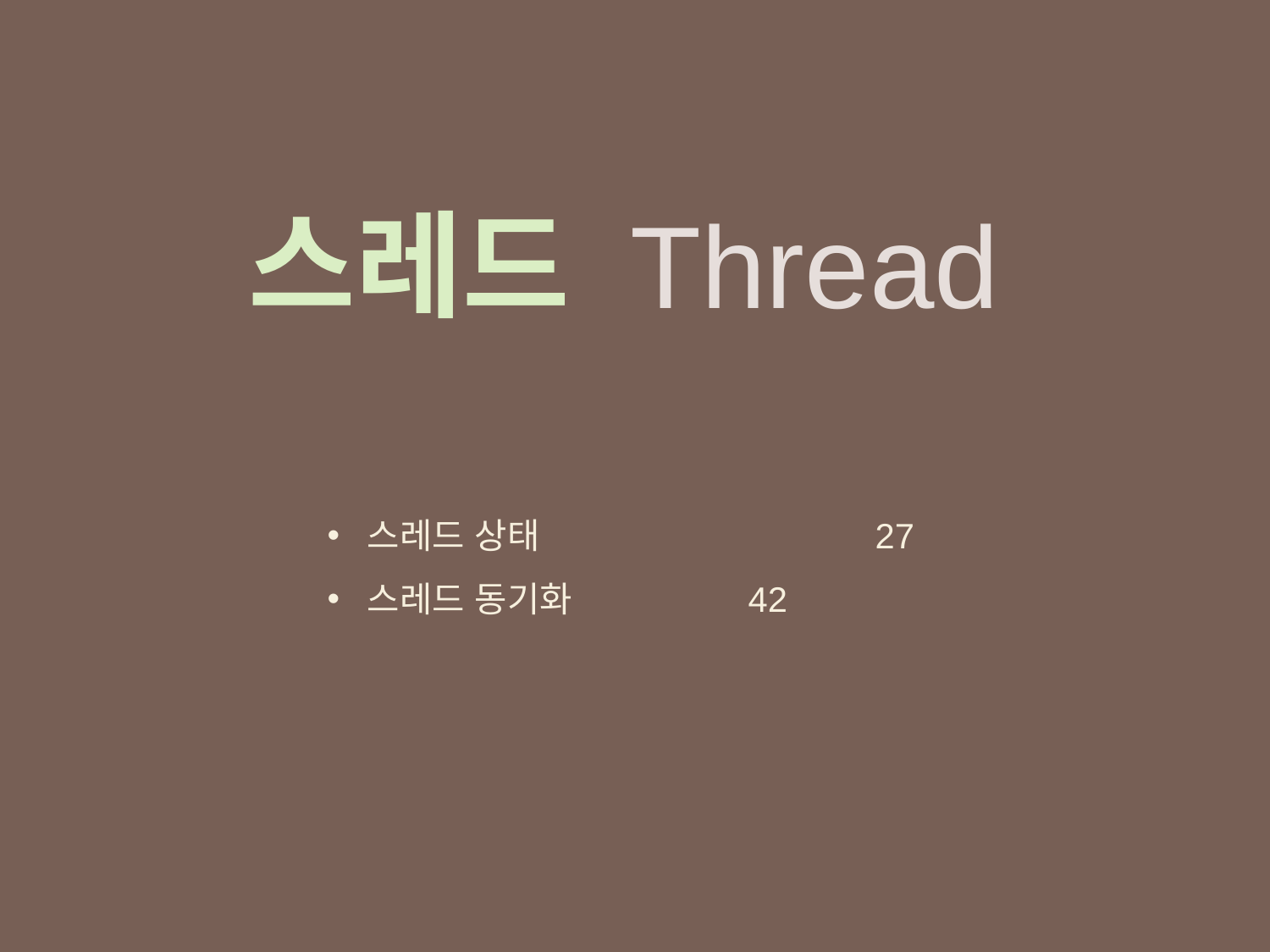

스레드 Thread
스레드 상태  			27
스레드 동기화  		42